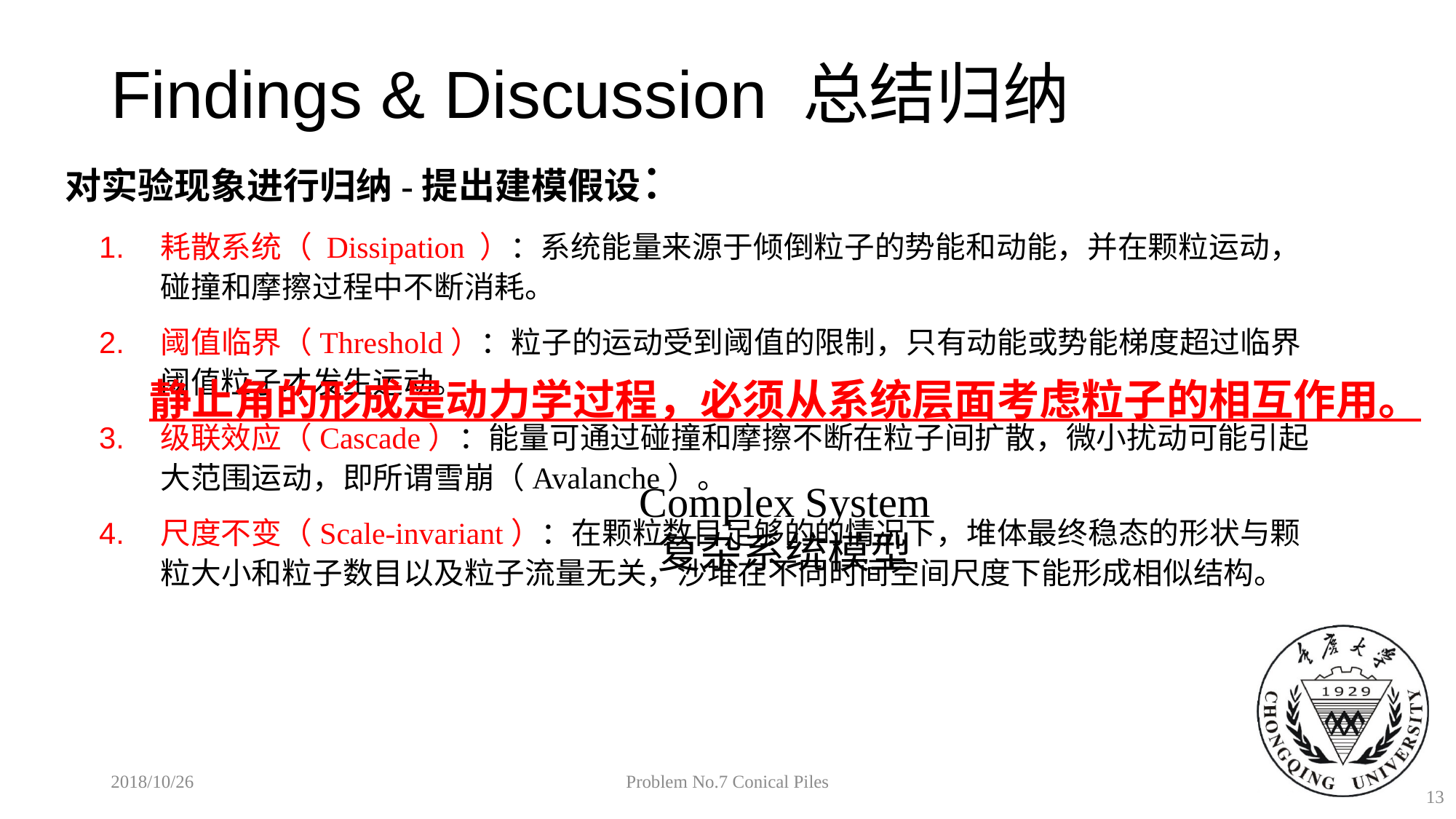

Findings & Discussion 总结归纳
对实验现象进行归纳-提出建模假设：
耗散系统（ Dissipation ）：系统能量来源于倾倒粒子的势能和动能，并在颗粒运动，碰撞和摩擦过程中不断消耗。
阈值临界（Threshold）：粒子的运动受到阈值的限制，只有动能或势能梯度超过临界阈值粒子才发生运动。
级联效应（Cascade）：能量可通过碰撞和摩擦不断在粒子间扩散，微小扰动可能引起大范围运动，即所谓雪崩（Avalanche）。
尺度不变（Scale-invariant）：在颗粒数目足够的的情况下，堆体最终稳态的形状与颗粒大小和粒子数目以及粒子流量无关，沙堆在不同时间空间尺度下能形成相似结构。

静止角的形成是动力学过程，必须从系统层面考虑粒子的相互作用。

Complex System
复杂系统模型
2018/10/26
Problem No.7 Conical Piles
13